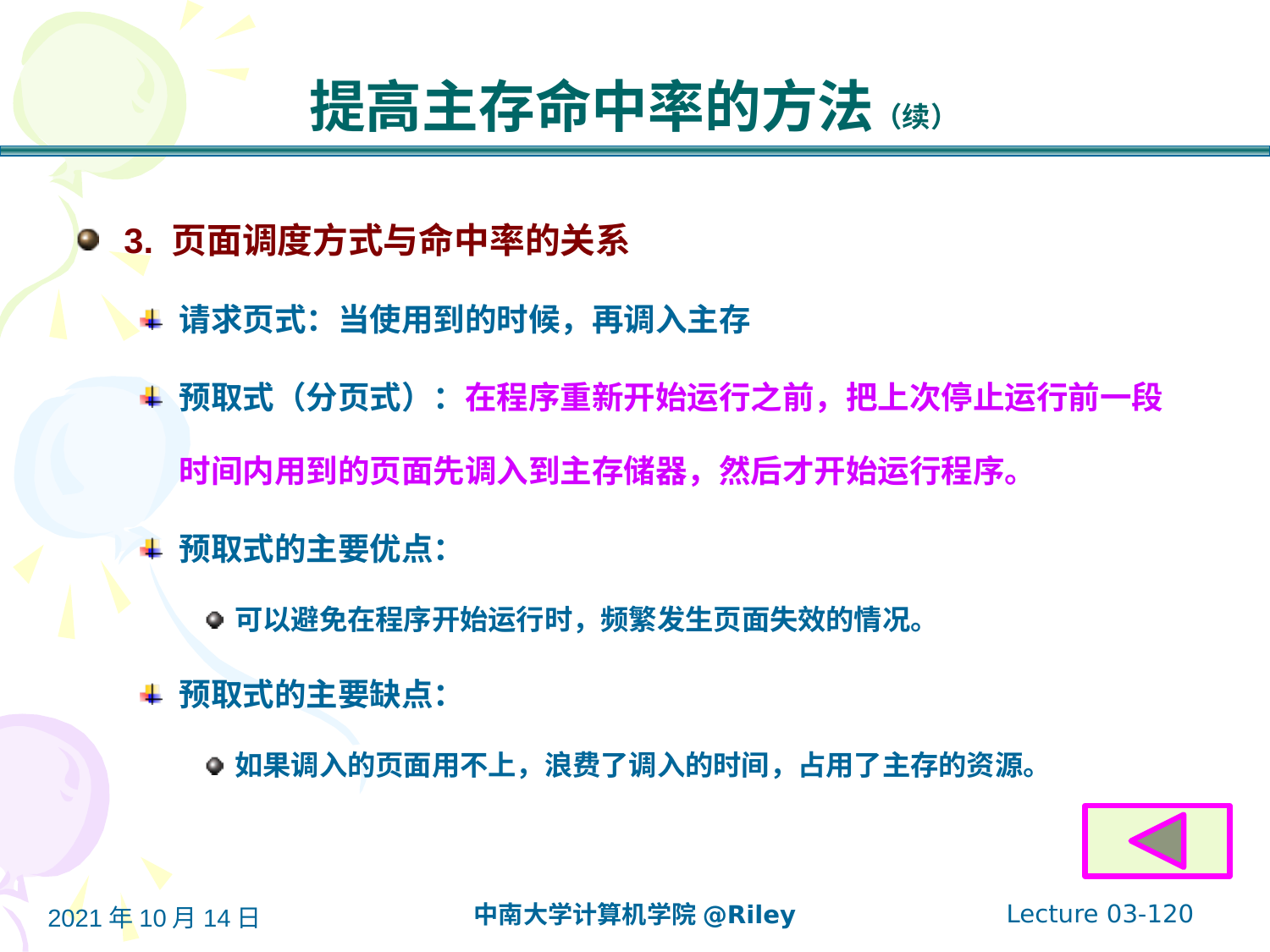

# 提高主存命中率的方法（续）
3. 页面调度方式与命中率的关系
请求页式：当使用到的时候，再调入主存
预取式（分页式）：在程序重新开始运行之前，把上次停止运行前一段时间内用到的页面先调入到主存储器，然后才开始运行程序。
预取式的主要优点：
可以避免在程序开始运行时，频繁发生页面失效的情况。
预取式的主要缺点：
如果调入的页面用不上，浪费了调入的时间，占用了主存的资源。

Lecture 03-120
中南大学计算机学院@Riley
2021年10月14日